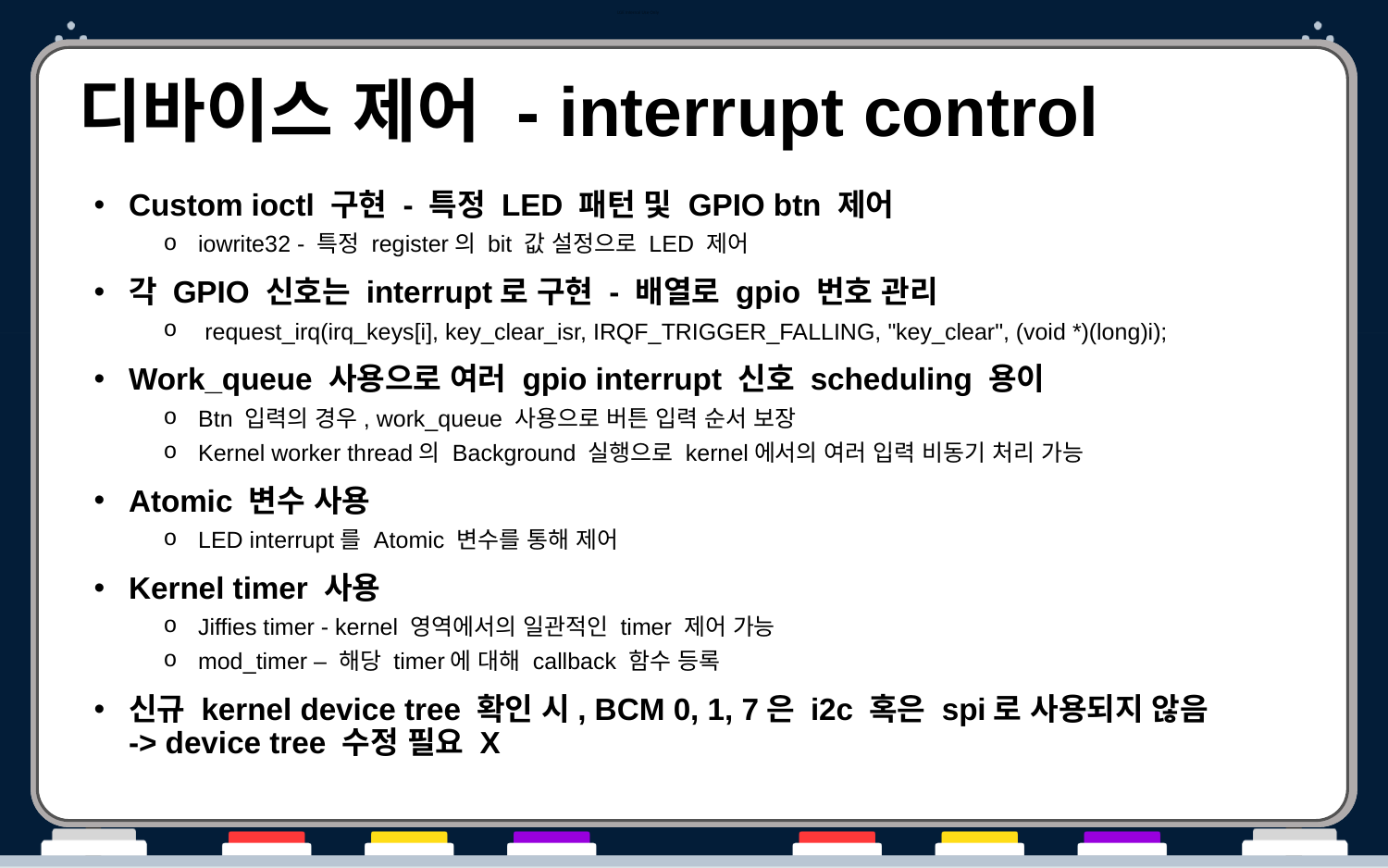

# 디바이스 제어 - interrupt control
Custom ioctl 구현 - 특정 LED 패턴 및 GPIO btn 제어
iowrite32 - 특정 register의 bit 값 설정으로 LED 제어
각 GPIO 신호는 interrupt로 구현 - 배열로 gpio 번호 관리
 request_irq(irq_keys[i], key_clear_isr, IRQF_TRIGGER_FALLING, "key_clear", (void *)(long)i);
Work_queue 사용으로 여러 gpio interrupt 신호 scheduling 용이
Btn 입력의 경우, work_queue 사용으로 버튼 입력 순서 보장
Kernel worker thread의 Background 실행으로 kernel에서의 여러 입력 비동기 처리 가능
Atomic 변수 사용
LED interrupt를 Atomic 변수를 통해 제어
Kernel timer 사용
Jiffies timer - kernel 영역에서의 일관적인 timer 제어 가능
mod_timer – 해당 timer에 대해 callback 함수 등록
신규 kernel device tree 확인 시, BCM 0, 1, 7은 i2c 혹은 spi로 사용되지 않음
-> device tree 수정 필요 X